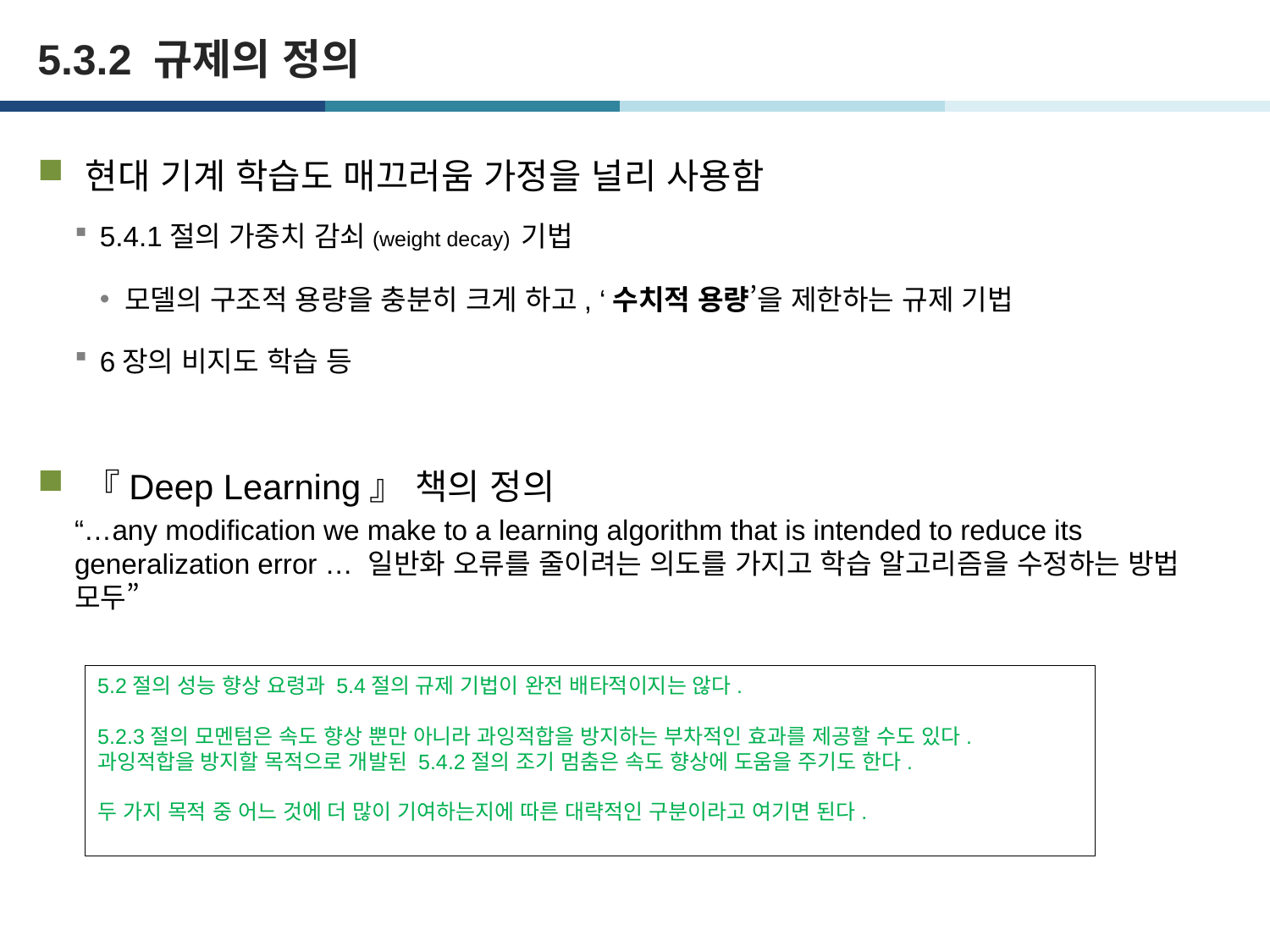

# 5.3.2 규제의 정의
현대 기계 학습도 매끄러움 가정을 널리 사용함
5.4.1절의 가중치 감쇠(weight decay) 기법
모델의 구조적 용량을 충분히 크게 하고, ‘수치적 용량’을 제한하는 규제 기법
6장의 비지도 학습 등

『Deep Learning』 책의 정의
“…any modification we make to a learning algorithm that is intended to reduce its generalization error … 일반화 오류를 줄이려는 의도를 가지고 학습 알고리즘을 수정하는 방법 모두”

5.2절의 성능 향상 요령과 5.4절의 규제 기법이 완전 배타적이지는 않다.

5.2.3절의 모멘텀은 속도 향상 뿐만 아니라 과잉적합을 방지하는 부차적인 효과를 제공할 수도 있다.
과잉적합을 방지할 목적으로 개발된 5.4.2절의 조기 멈춤은 속도 향상에 도움을 주기도 한다.

두 가지 목적 중 어느 것에 더 많이 기여하는지에 따른 대략적인 구분이라고 여기면 된다.